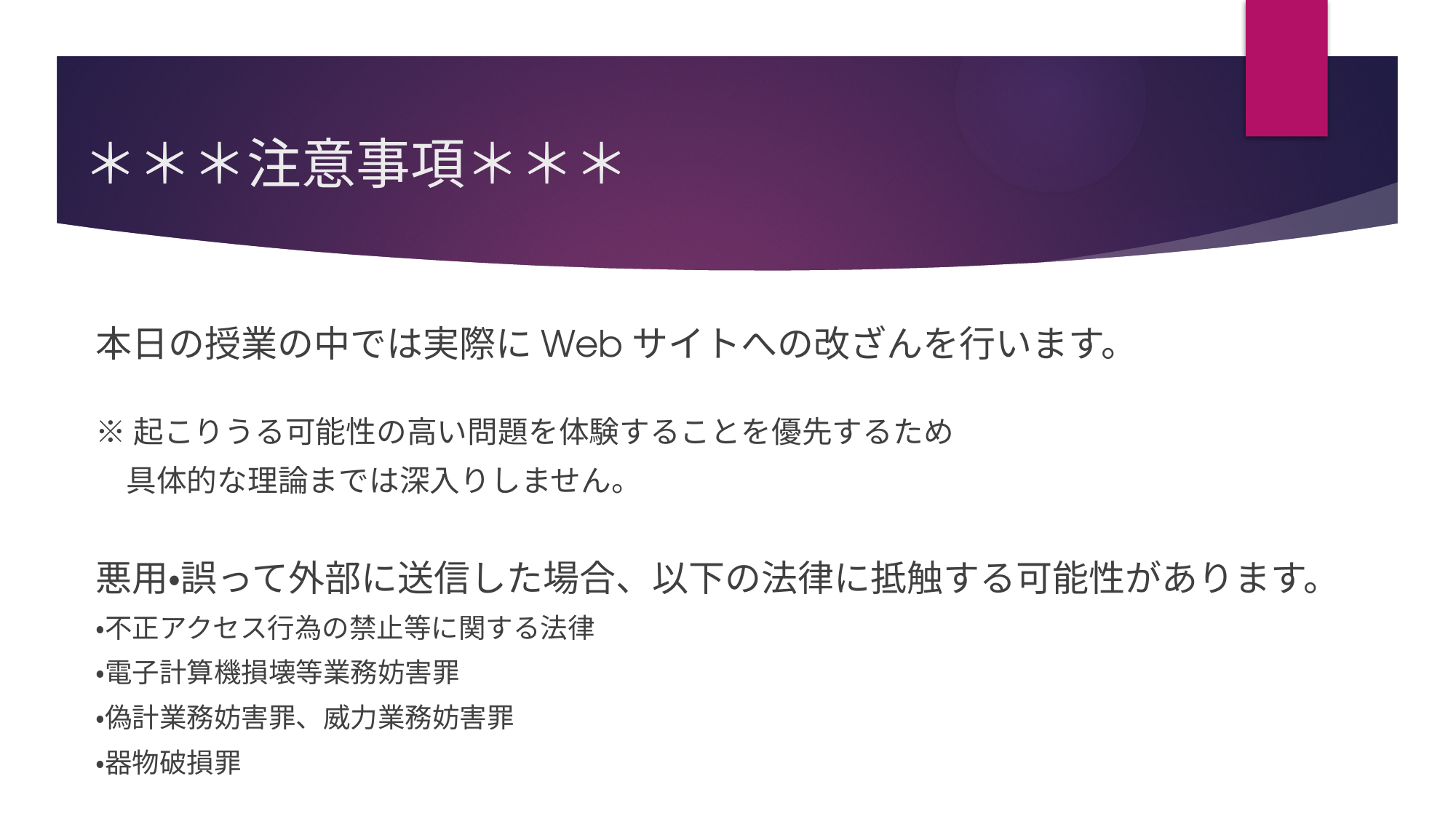

# ＊＊＊注意事項＊＊＊
本日の授業の中では実際にWebサイトへの改ざんを行います。
※起こりうる可能性の高い問題を体験することを優先するため
　具体的な理論までは深入りしません。

悪用・誤って外部に送信した場合、以下の法律に抵触する可能性があります。
・不正アクセス行為の禁止等に関する法律
・電子計算機損壊等業務妨害罪
・偽計業務妨害罪、威力業務妨害罪
・器物破損罪

2